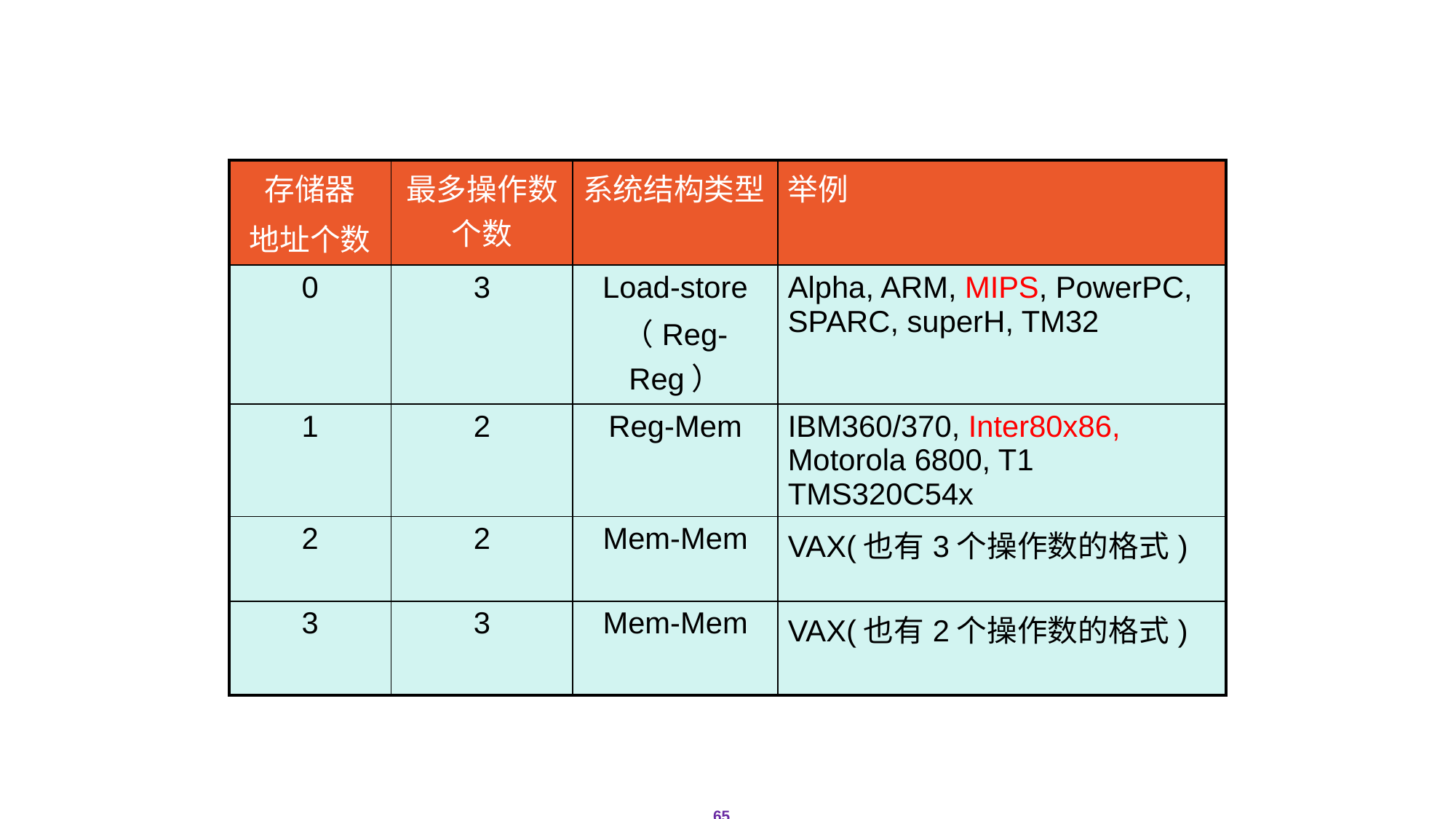

# 2.2指令集系统结构的分类
| 存储器 地址个数 | 最多操作数个数 | 系统结构类型 | 举例 |
| --- | --- | --- | --- |
| 0 | 3 | Load-store （Reg-Reg） | Alpha, ARM, MIPS, PowerPC, SPARC, superH, TM32 |
| 1 | 2 | Reg-Mem | IBM360/370, Inter80x86, Motorola 6800, T1 TMS320C54x |
| 2 | 2 | Mem-Mem | VAX(也有3个操作数的格式) |
| 3 | 3 | Mem-Mem | VAX(也有2个操作数的格式) |
65